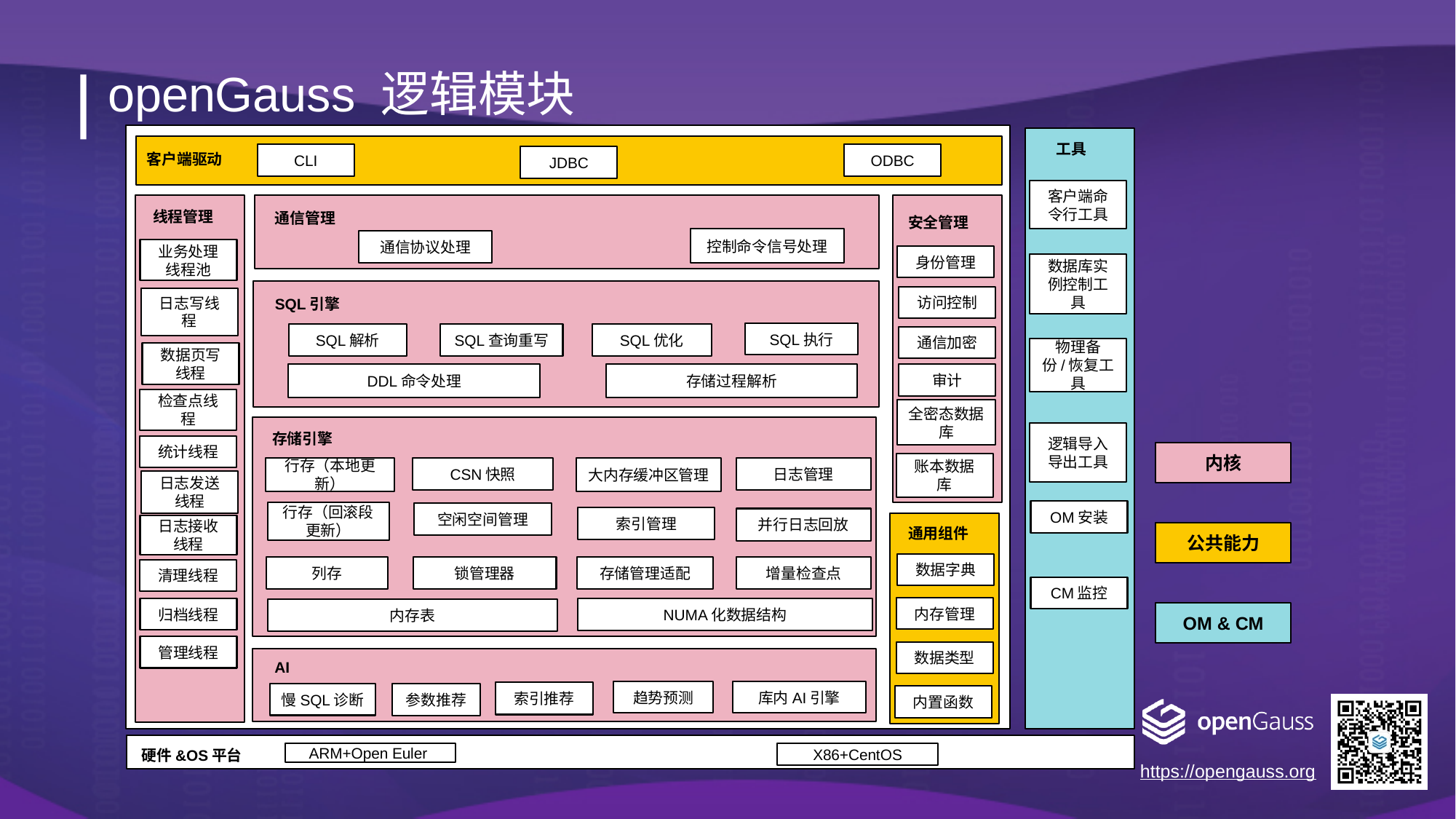

openGauss 逻辑模块

工具

客户端驱动
CLI
ODBC
JDBC
客户端命令行工具

线程管理
通信管理
安全管理
控制命令信号处理
通信协议处理
业务处理线程池
身份管理
数据库实例控制工具

SQL引擎
SQL执行
SQL解析
SQL查询重写
SQL优化
存储过程解析
DDL命令处理
访问控制
日志写线程
通信加密
物理备份/恢复工具
数据页写线程
审计
检查点线程
全密态数据库

逻辑导入导出工具
存储引擎
大内存缓冲区管理
行存（本地更新）
CSN快照
日志管理
行存（回滚段更新）
空闲空间管理
索引管理
并行日志回放
列存
增量检查点
锁管理器
存储管理适配
NUMA化数据结构
内存表
统计线程
内核
账本数据库
日志发送线程
OM安装

日志接收线程
通用组件
公共能力
数据字典
清理线程
CM监控
内存管理
归档线程
OM & CM
管理线程
数据类型

AI
趋势预测
库内AI引擎
索引推荐
参数推荐
慢SQL诊断
内置函数

硬件&OS平台
ARM+Open Euler
X86+CentOS